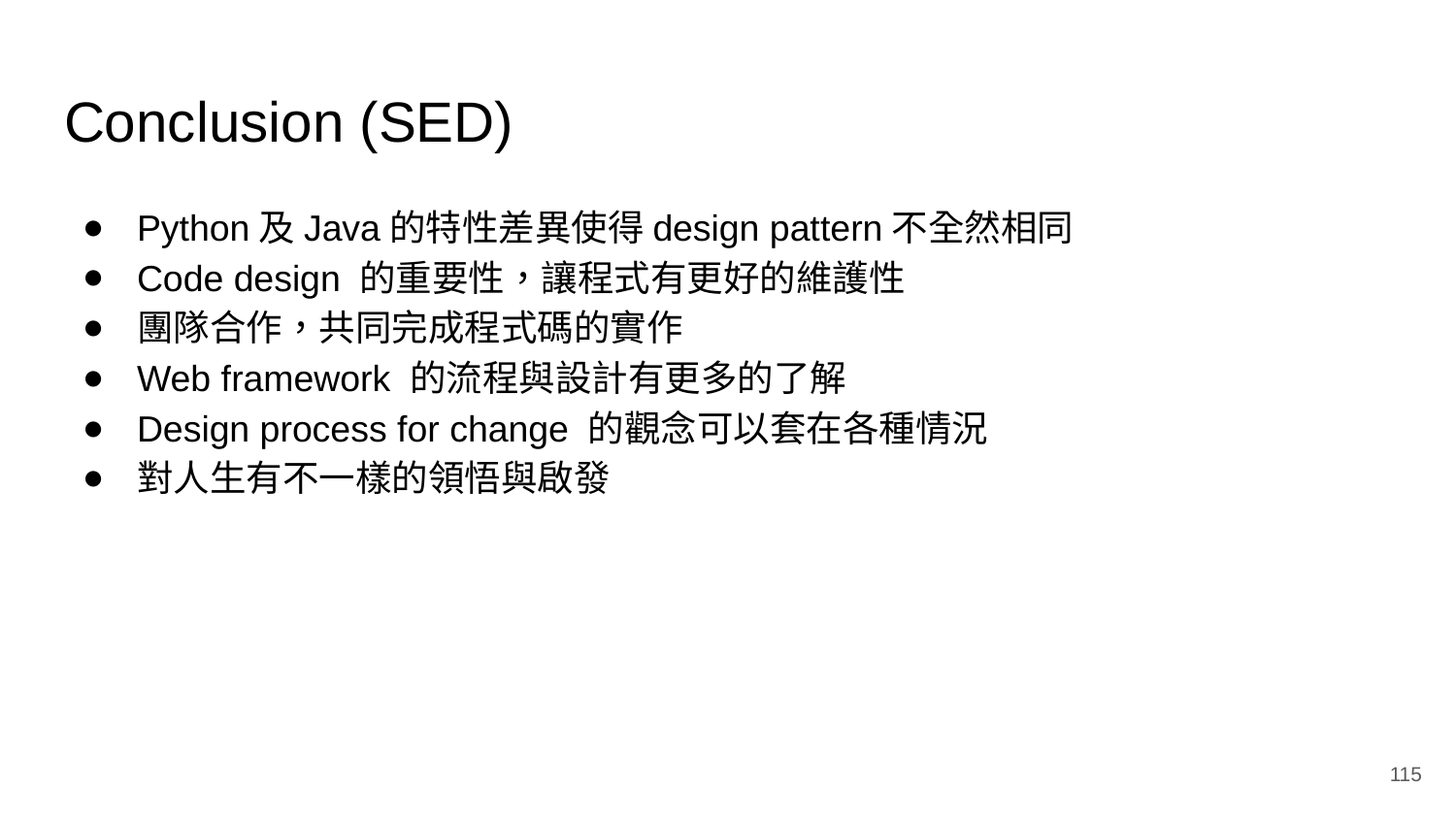

# Conclusion (SED)
Python及Java的特性差異使得design pattern不全然相同
Code design 的重要性，讓程式有更好的維護性
團隊合作，共同完成程式碼的實作
Web framework 的流程與設計有更多的了解
Design process for change 的觀念可以套在各種情況
對人生有不一樣的領悟與啟發
115